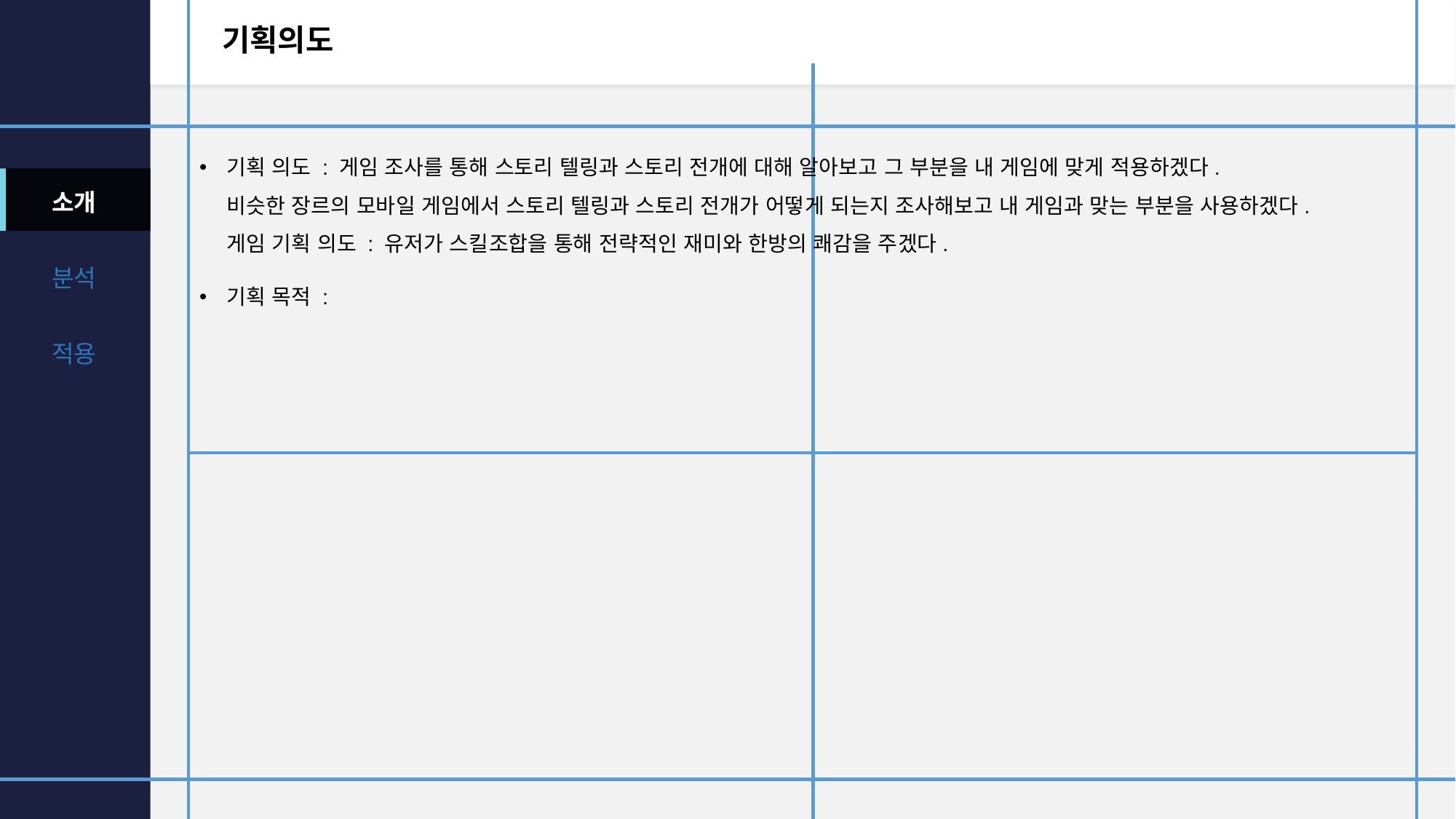

# 기획의도
기획 의도 : 게임 조사를 통해 스토리 텔링과 스토리 전개에 대해 알아보고 그 부분을 내 게임에 맞게 적용하겠다.
비슷한 장르의 모바일 게임에서 스토리 텔링과 스토리 전개가 어떻게 되는지 조사해보고 내 게임과 맞는 부분을 사용하겠다.
게임 기획 의도 : 유저가 스킬조합을 통해 전략적인 재미와 한방의 쾌감을 주겠다.
기획 목적 :